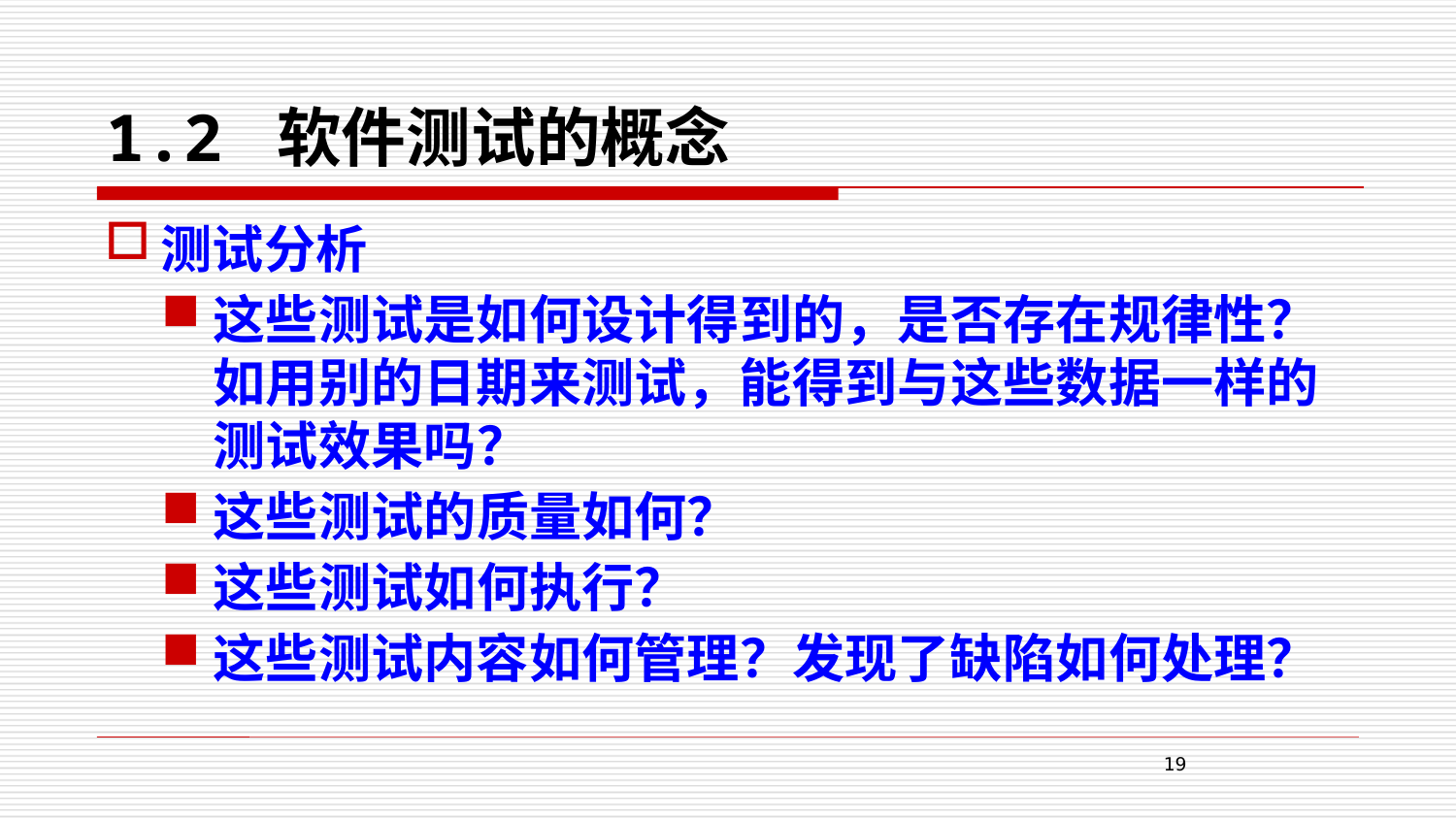

# 1.2 软件测试的概念
测试分析
这些测试是如何设计得到的，是否存在规律性？如用别的日期来测试，能得到与这些数据一样的测试效果吗？
这些测试的质量如何？
这些测试如何执行？
这些测试内容如何管理？发现了缺陷如何处理？
19